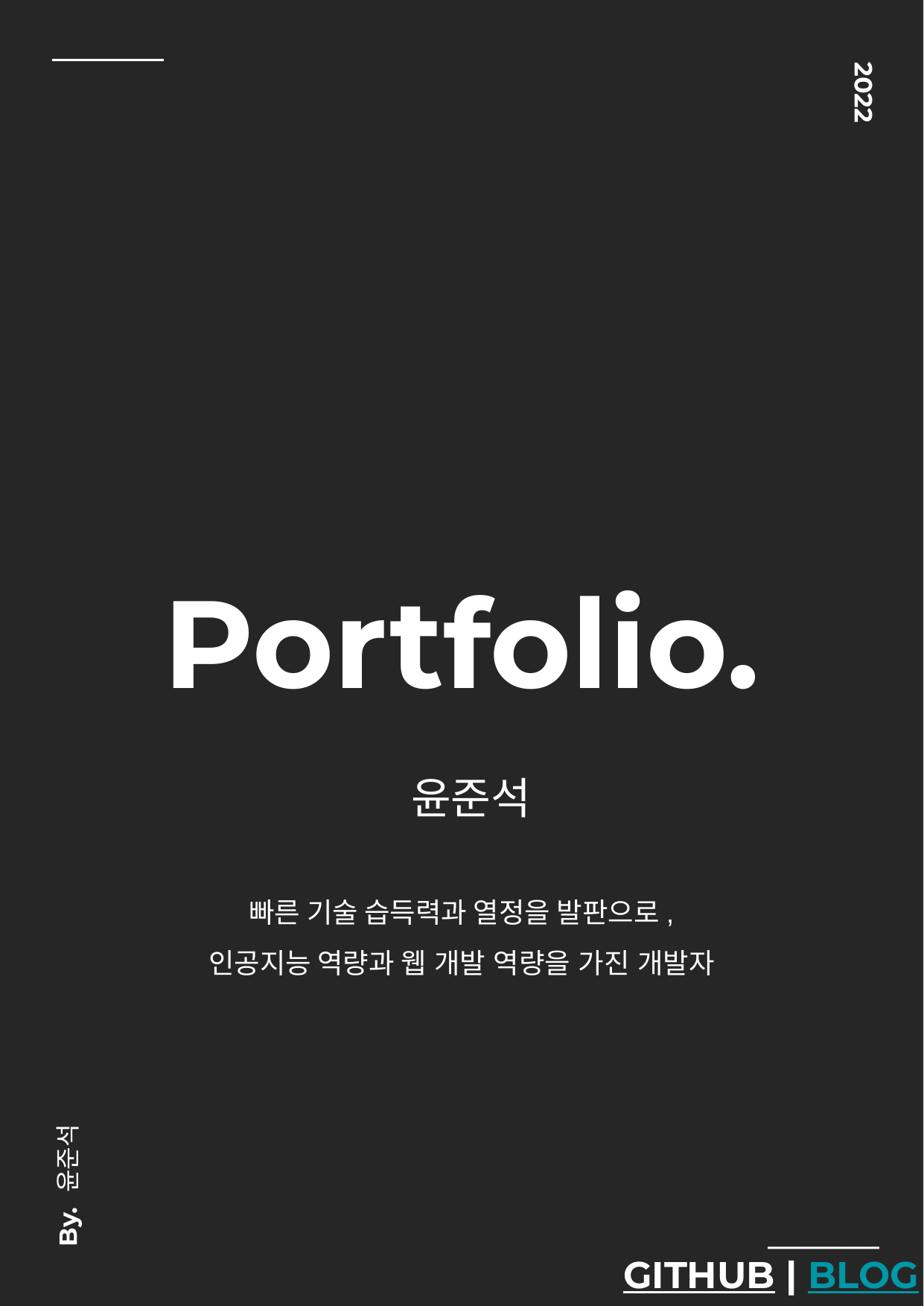

2022
Portfolio.

윤준석
빠른 기술 습득력과 열정을 발판으로,
인공지능 역량과 웹 개발 역량을 가진 개발자

윤준석
By.

GITHUB | BLOG